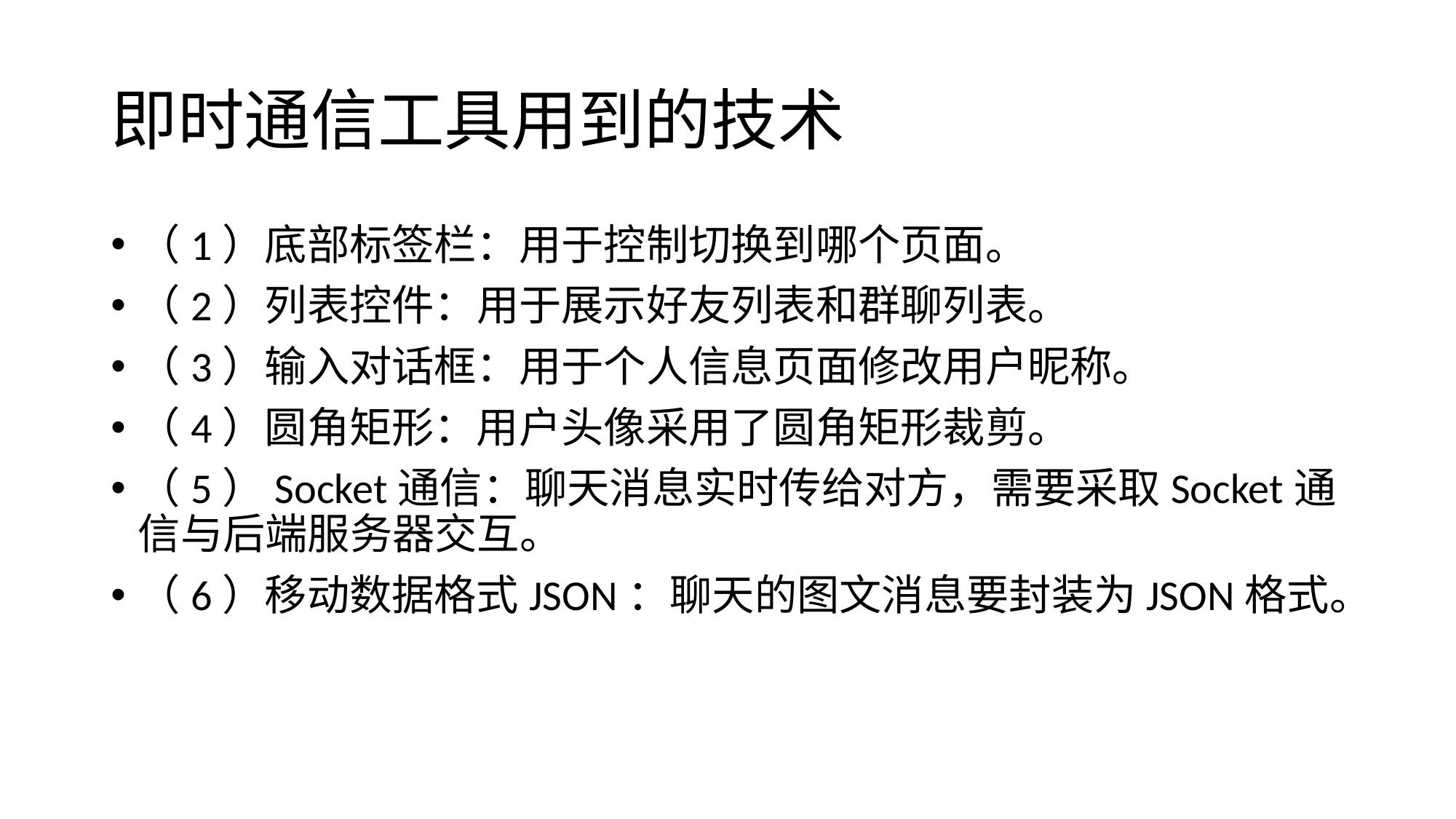

# 即时通信工具用到的技术
（1）底部标签栏：用于控制切换到哪个页面。
（2）列表控件：用于展示好友列表和群聊列表。
（3）输入对话框：用于个人信息页面修改用户昵称。
（4）圆角矩形：用户头像采用了圆角矩形裁剪。
（5）Socket通信：聊天消息实时传给对方，需要采取Socket通信与后端服务器交互。
（6）移动数据格式JSON：聊天的图文消息要封装为JSON格式。